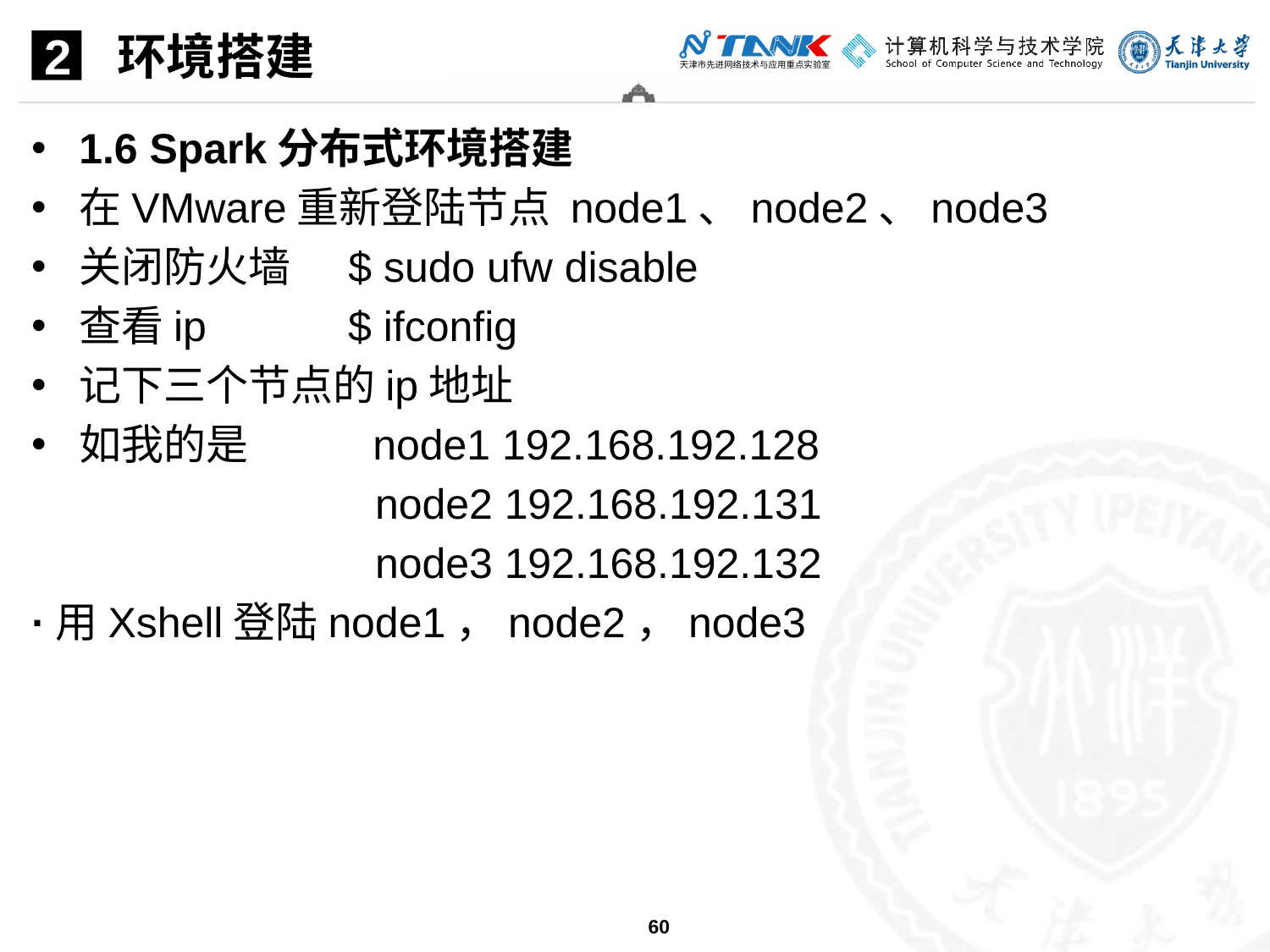

环境搭建
2
1.6 Spark分布式环境搭建
在VMware重新登陆节点 node1、node2、node3
关闭防火墙     $ sudo ufw disable
查看ip            $ ifconfig
记下三个节点的ip地址
如我的是            node1 192.168.192.128
                             node2 192.168.192.131
                             node3 192.168.192.132
·用Xshell登陆node1，node2，node3

60